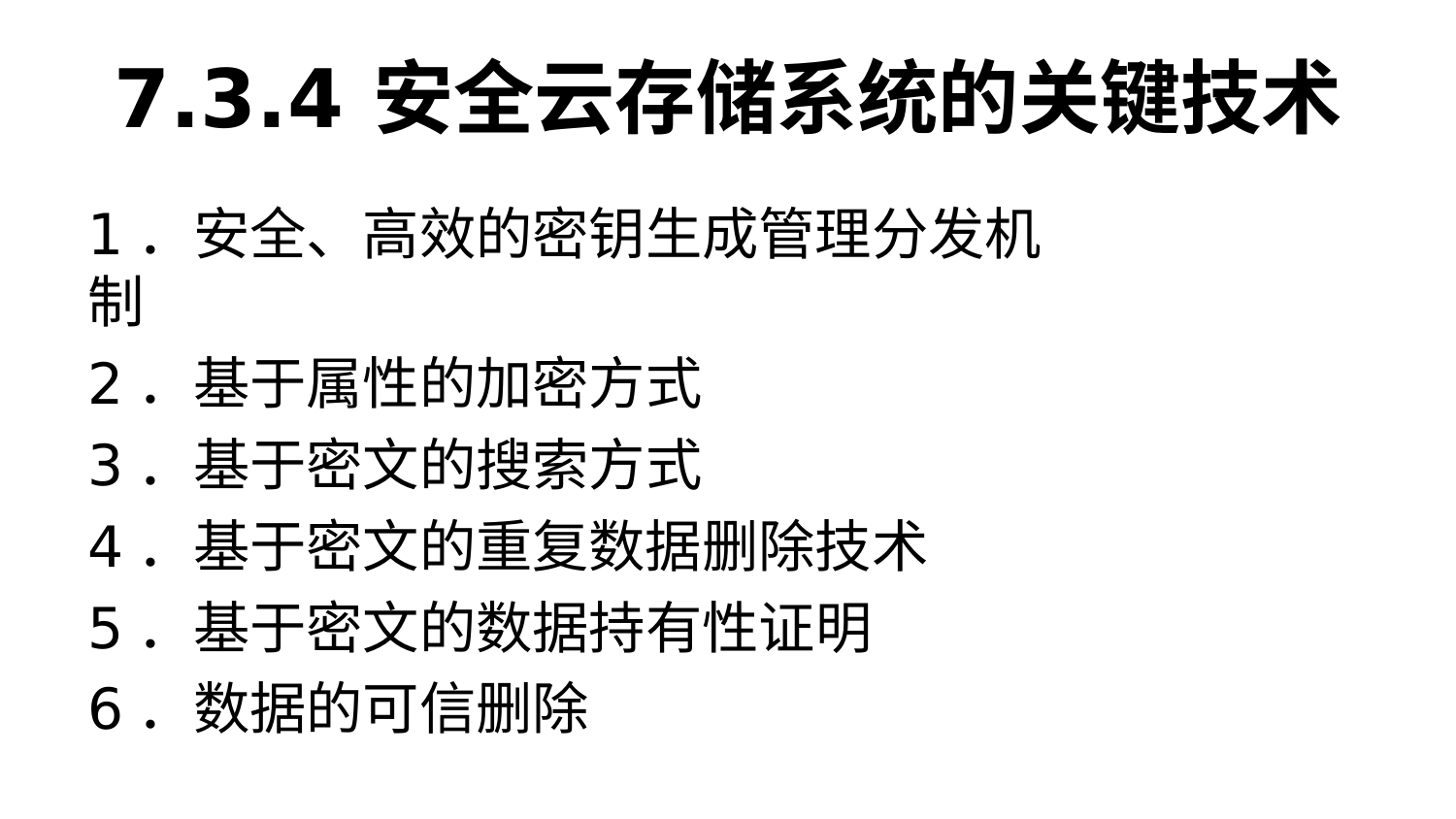

# 7.3.4	安全云存储系统的关键技术
1．安全、高效的密钥生成管理分发机制
2．基于属性的加密方式
3．基于密文的搜索方式
4．基于密文的重复数据删除技术
5．基于密文的数据持有性证明
6．数据的可信删除